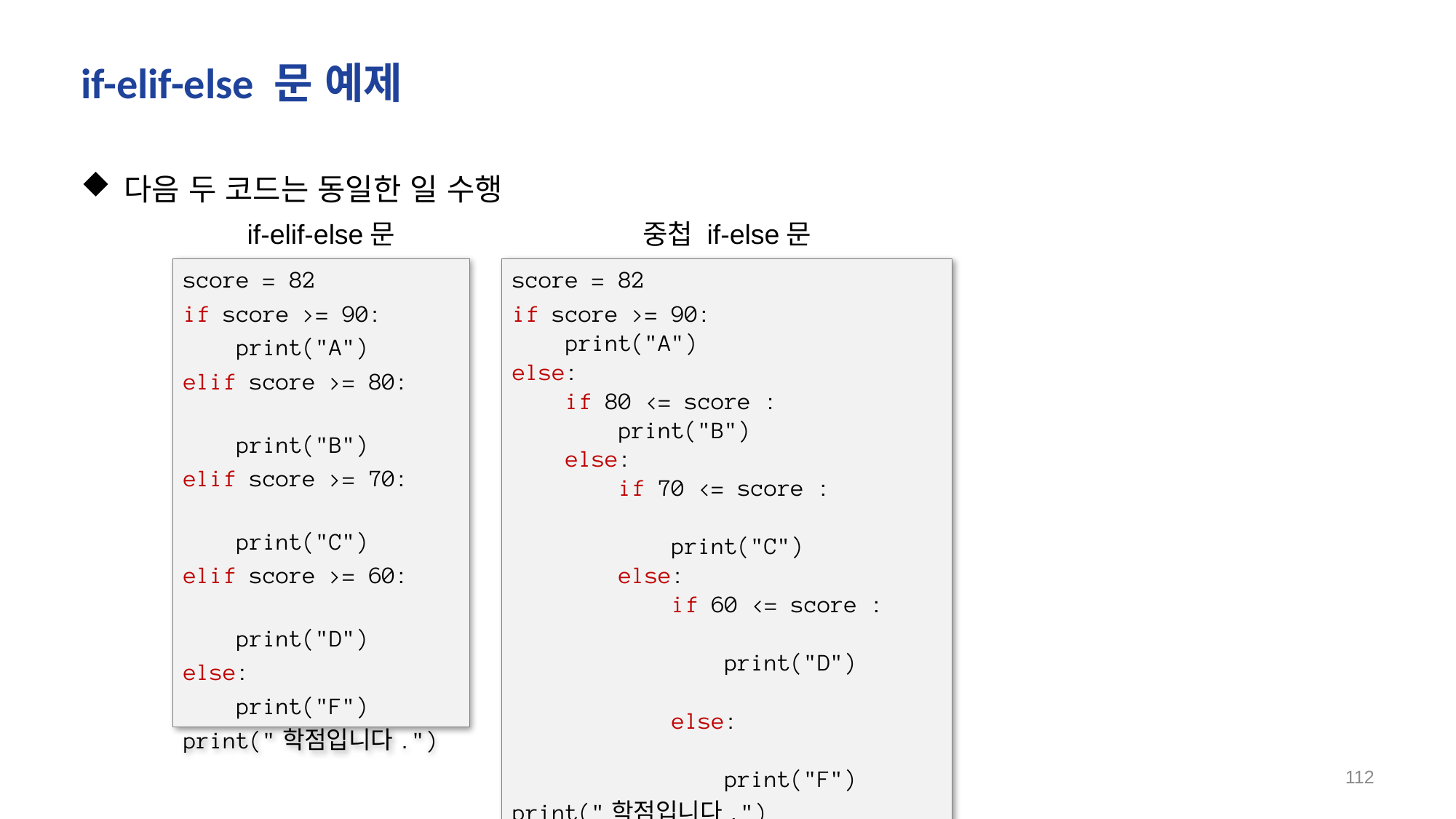

# if-elif-else 문 예제
다음 두 코드는 동일한 일 수행
if-elif-else문
중첩 if-else문
score = 82
if score >= 90:
    print("A")
elif score >= 80:
    print("B")
elif score >= 70:
    print("C")
elif score >= 60:
    print("D")
else:
    print("F")
print("학점입니다.")
score = 82
if score >= 90:
    print("A")
else:
    if 80 <= score :
        print("B")
    else:
        if 70 <= score :
            print("C")
        else:
            if 60 <= score :
                print("D")
            else:
                print("F")
print("학점입니다.")